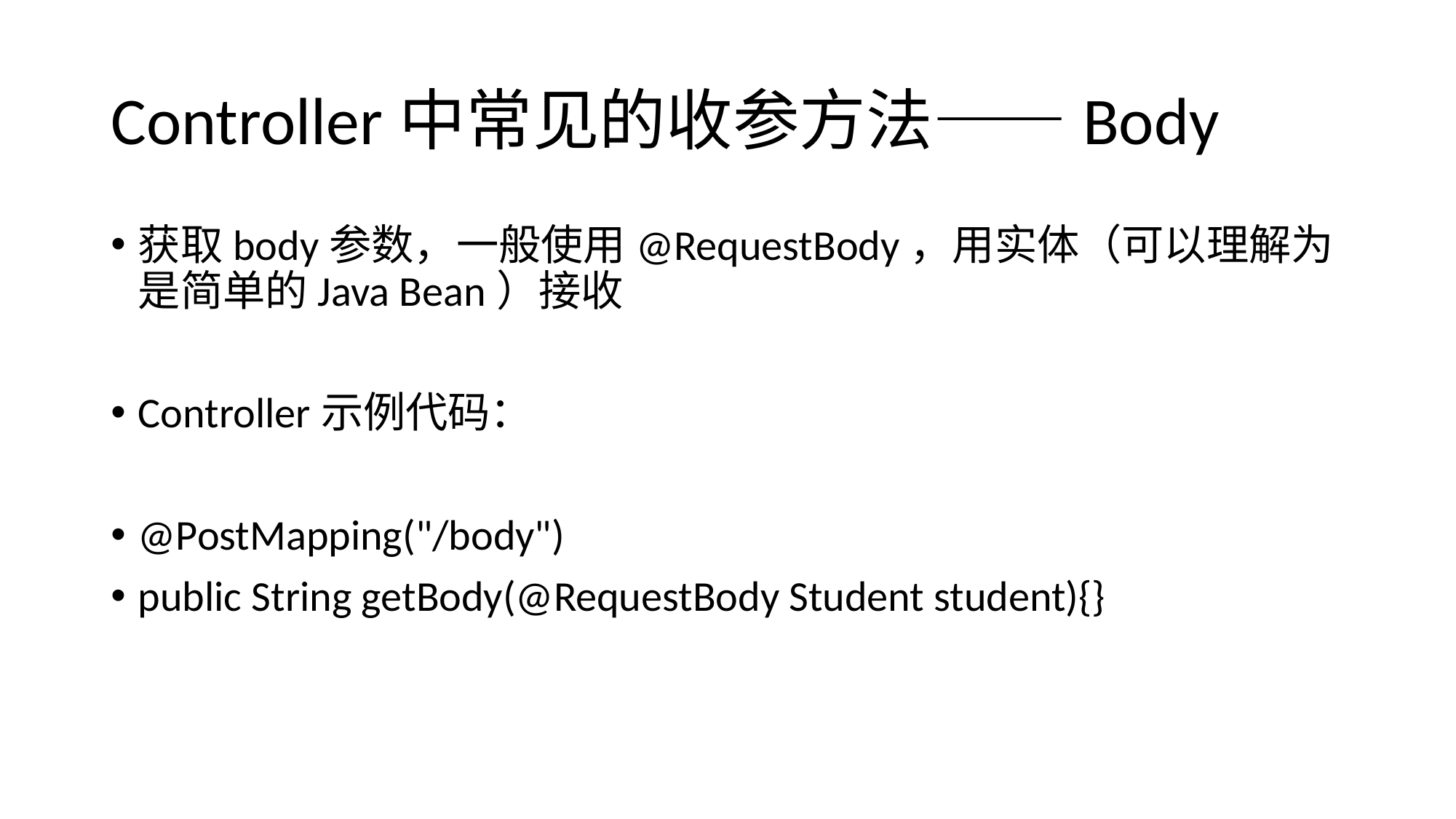

# Controller中常见的收参方法——Body
获取body参数，一般使用@RequestBody，用实体（可以理解为是简单的Java Bean）接收

Controller示例代码：

@PostMapping("/body")
public String getBody(@RequestBody Student student){}